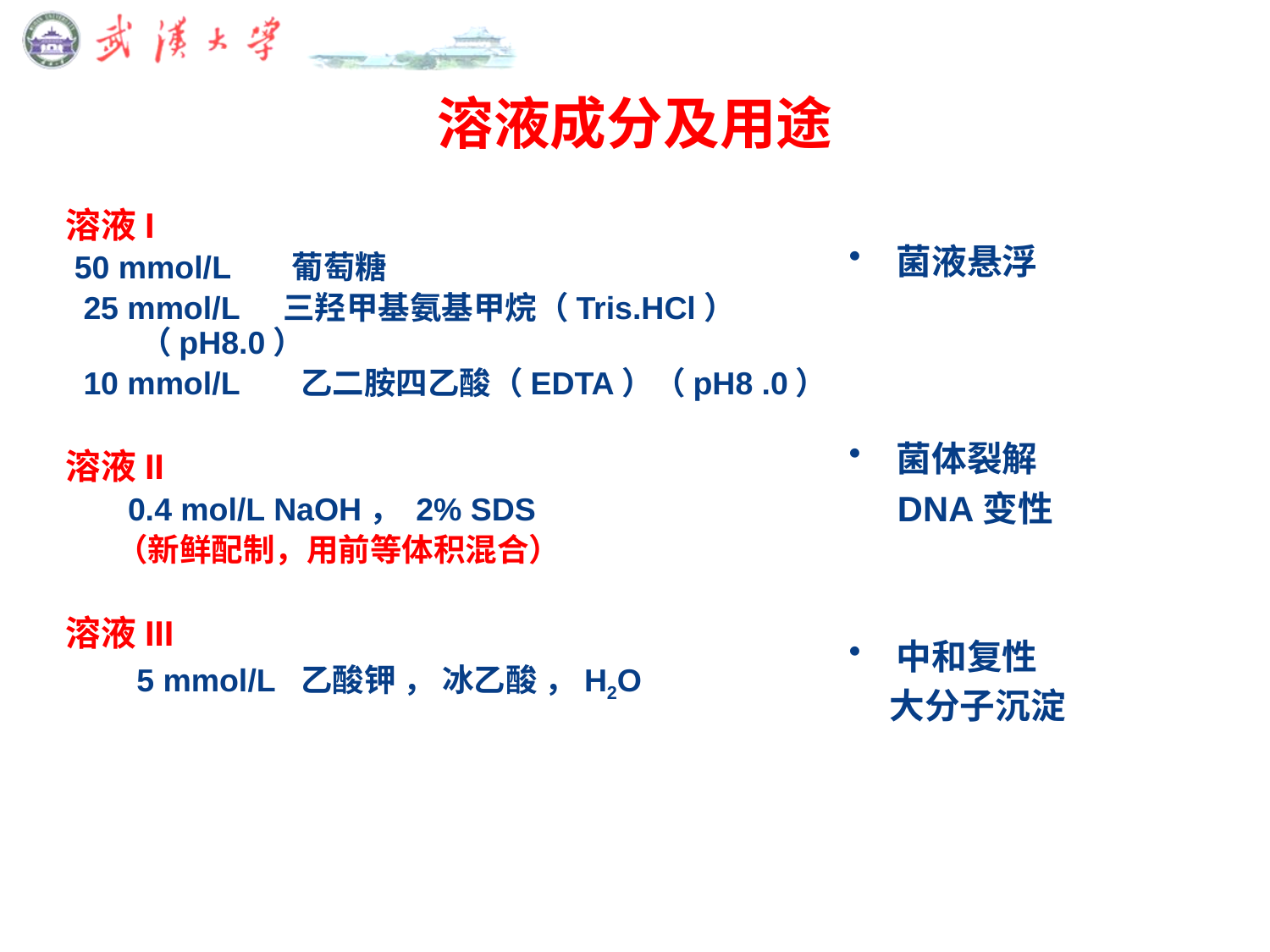

# 溶液成分及用途
溶液I
 50 mmol/L      葡萄糖
  25 mmol/L    三羟甲基氨基甲烷（Tris.HCl）（pH8.0）
  10 mmol/L      乙二胺四乙酸（EDTA）（pH8 .0）

溶液II
       0.4 mol/L NaOH， 2% SDS
      （新鲜配制，用前等体积混合）

溶液III
        5 mmol/L  乙酸钾 ， 冰乙酸 ，H2O
菌液悬浮

菌体裂解
     DNA变性

中和复性
    大分子沉淀